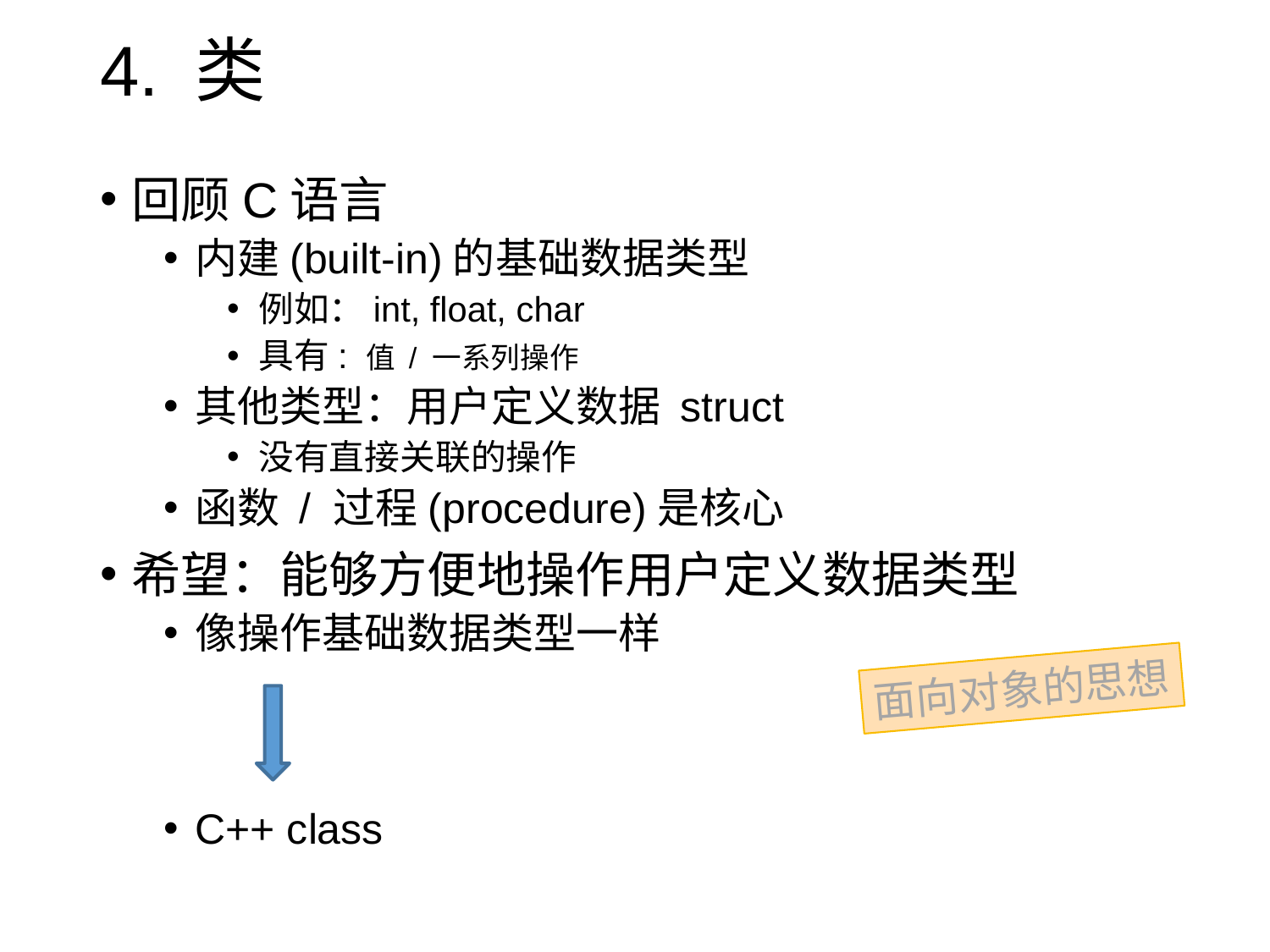

# 4. 类
回顾C语言
内建(built-in)的基础数据类型
例如：int, float, char
具有: 值 / 一系列操作
其他类型：用户定义数据 struct
没有直接关联的操作
函数 / 过程(procedure)是核心
希望：能够方便地操作用户定义数据类型
像操作基础数据类型一样

C++ class

面向对象的思想